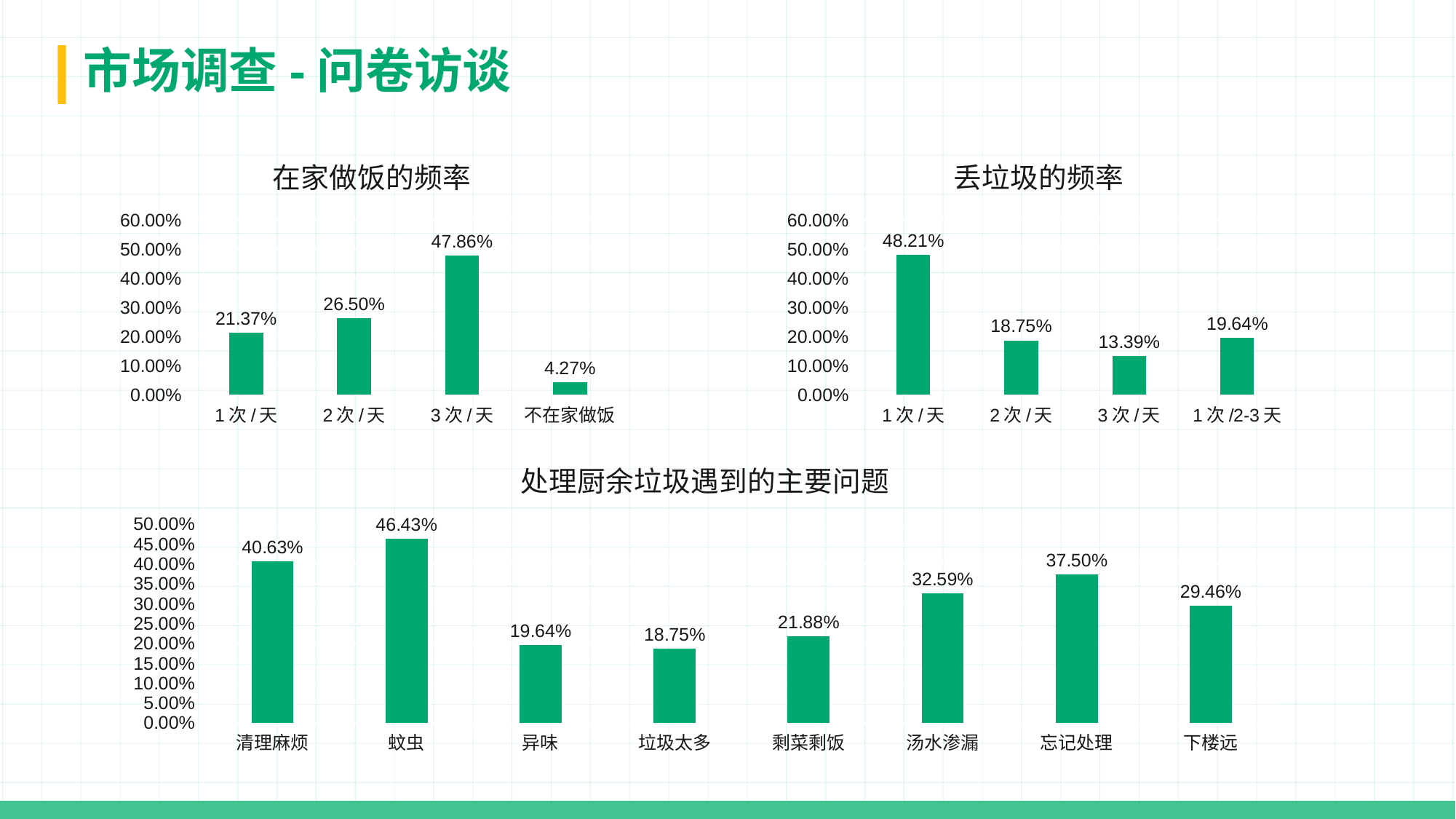

市场调查-问卷访谈

### Chart: 在家做饭的频率

| Category | 系列 1 |
|---|---|
| 1次/天 | 0.2137 |
| 2次/天 | 0.265 |
| 3次/天 | 0.4786 |
| 不在家做饭 | 0.0427 |

### Chart: 丢垃圾的频率

| Category | 系列 1 |
|---|---|
| 1次/天 | 0.4821 |
| 2次/天 | 0.1875 |
| 3次/天 | 0.1339 |
| 1次/2-3天 | 0.1964 |

### Chart: 处理厨余垃圾遇到的主要问题

| Category | 系列 1 |
|---|---|
| 清理麻烦 | 0.4063 |
| 蚊虫 | 0.4643 |
| 异味 | 0.1964 |
| 垃圾太多 | 0.1875 |
| 剩菜剩饭 | 0.2188 |
| 汤水渗漏 | 0.3259 |
| 忘记处理 | 0.375 |
| 下楼远 | 0.2946 |